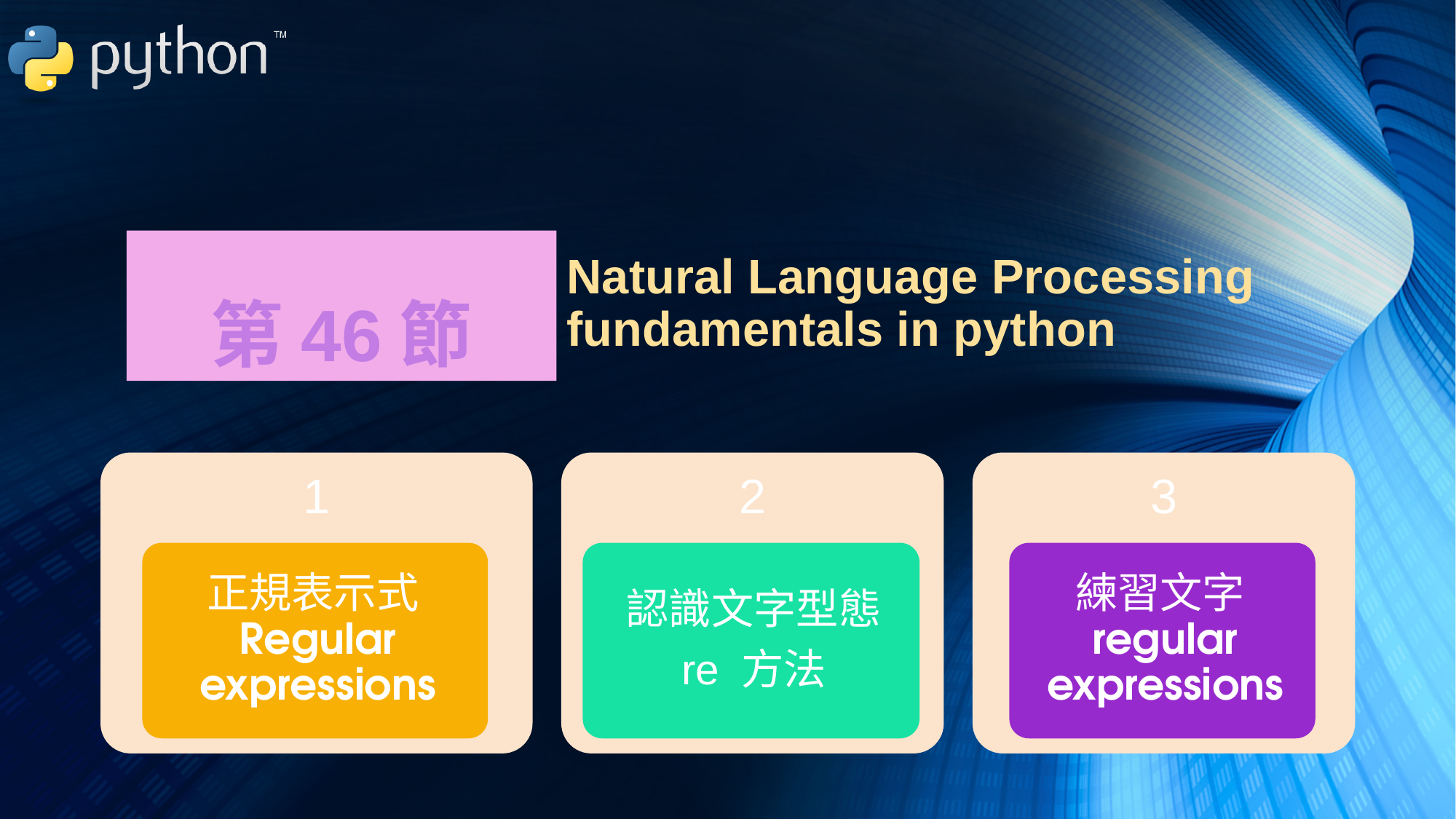

Natural Language Processing fundamentals in python
# 第46節
1
正規表示式Regular expressions
2
認識文字型態
re 方法
3
練習文字regular expressions